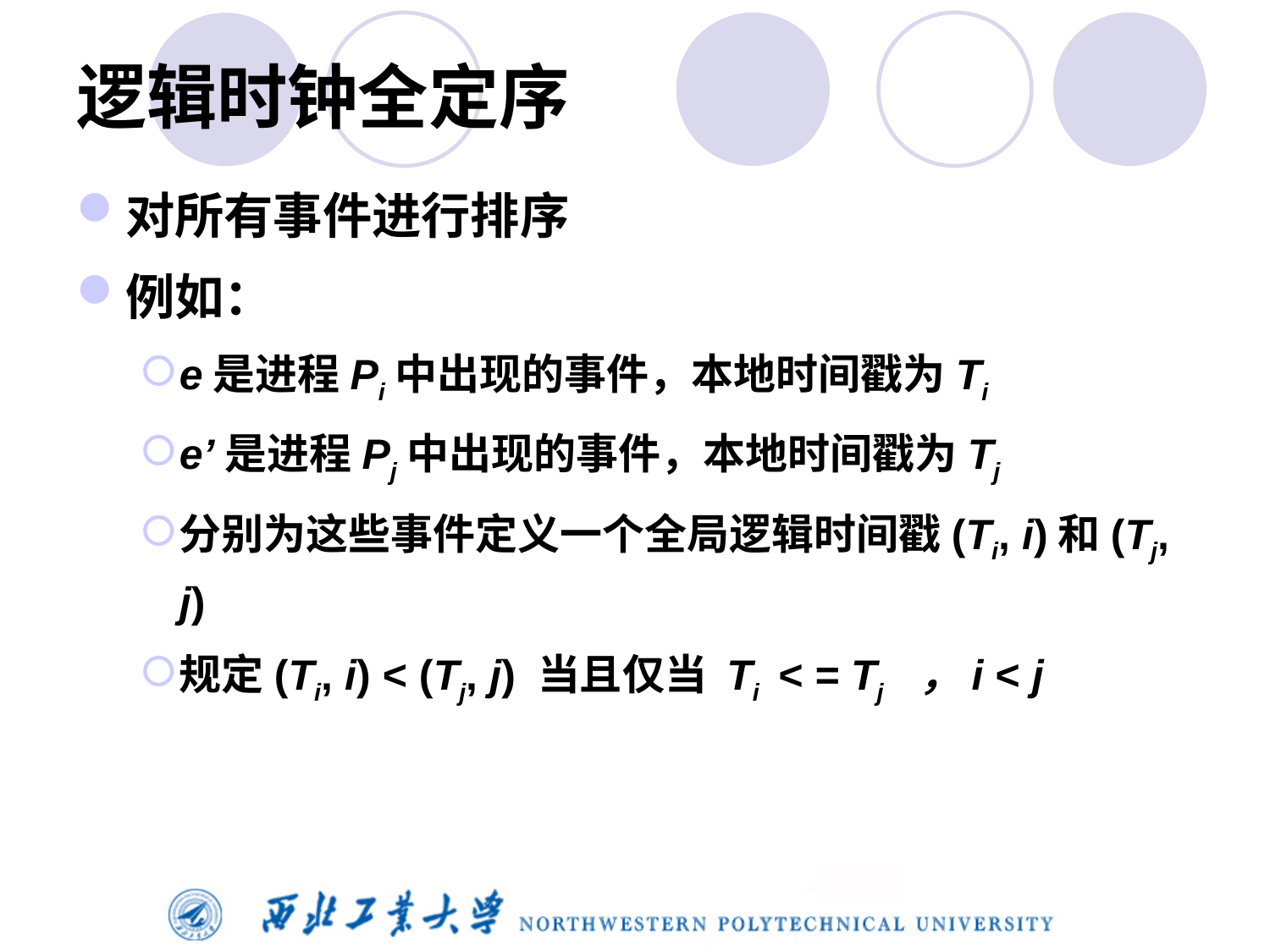

# 逻辑时钟全定序
对所有事件进行排序
例如：
e是进程Pi中出现的事件，本地时间戳为Ti
e’是进程Pj中出现的事件，本地时间戳为Tj
分别为这些事件定义一个全局逻辑时间戳(Ti, i)和(Tj, j)
规定(Ti, i) < (Tj, j) 当且仅当 Ti  < = Tj   ，i < j